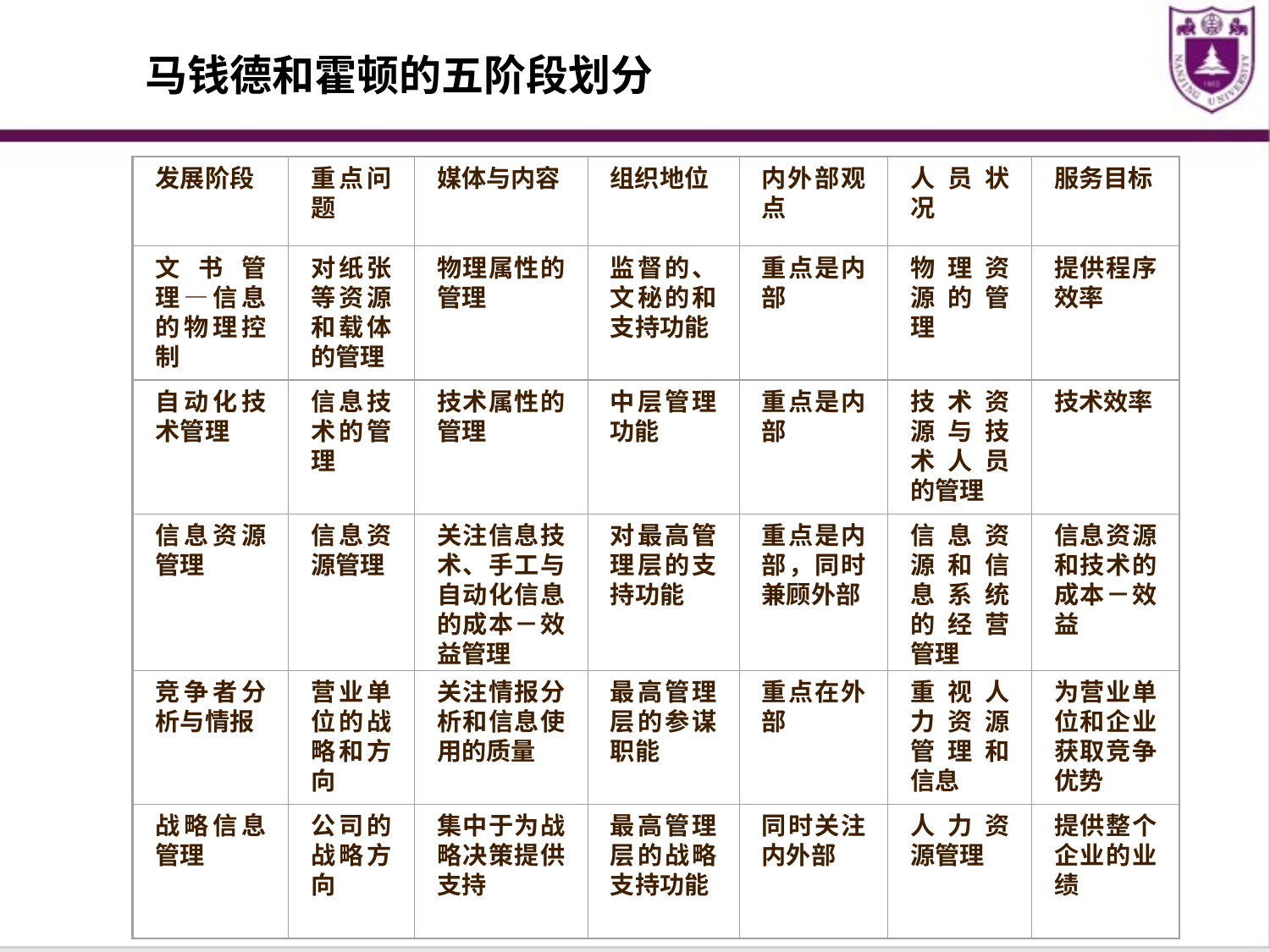

马钱德和霍顿的五阶段划分

发展阶段

重点问题

媒体与内容

组织地位

内外部观点

人员状况

服务目标

文书管理―信息的物理控制

对纸张等资源和载体的管理

物理属性的管理

监督的、文秘的和支持功能

重点是内部

物理资源的管理

提供程序效率

自动化技术管理

信息技术的管理

技术属性的管理

中层管理功能

重点是内部

技术资源与技术人员的管理

技术效率

信息资源管理

信息资源管理

关注信息技术、手工与自动化信息的成本－效益管理

对最高管理层的支持功能

重点是内部，同时兼顾外部

信息资源和信息系统的经营管理

信息资源和技术的成本－效益

竞争者分析与情报

营业单位的战略和方向

关注情报分析和信息使用的质量

最高管理层的参谋职能

重点在外部

重视人力资源管理和信息

为营业单位和企业获取竞争优势

战略信息管理

公司的战略方向

集中于为战略决策提供支持

最高管理层的战略支持功能

同时关注内外部

人力资源管理

提供整个企业的业绩